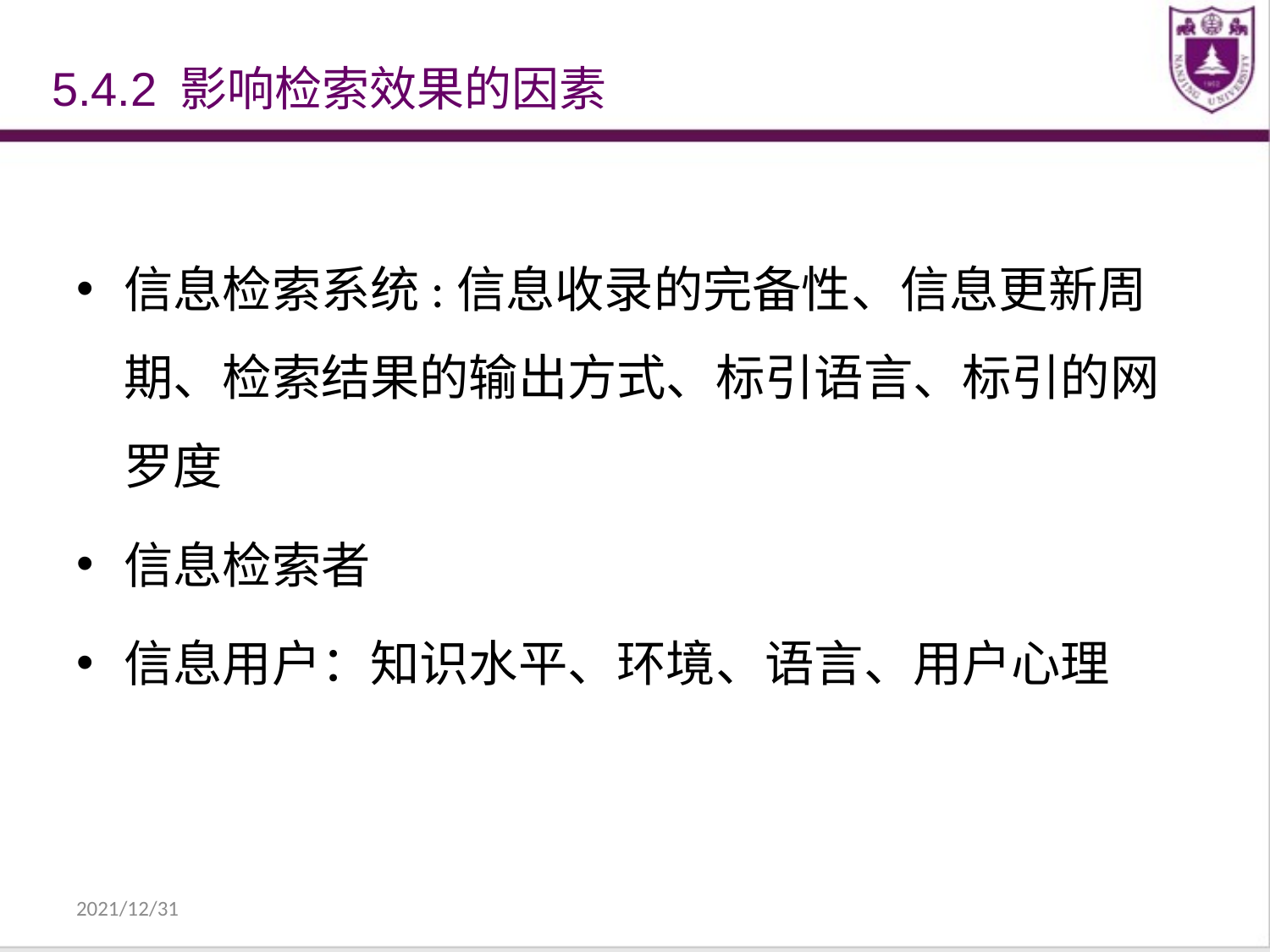

5.4.2 影响检索效果的因素
信息检索系统:信息收录的完备性、信息更新周期、检索结果的输出方式、标引语言、标引的网罗度
信息检索者
信息用户：知识水平、环境、语言、用户心理
2021/12/31